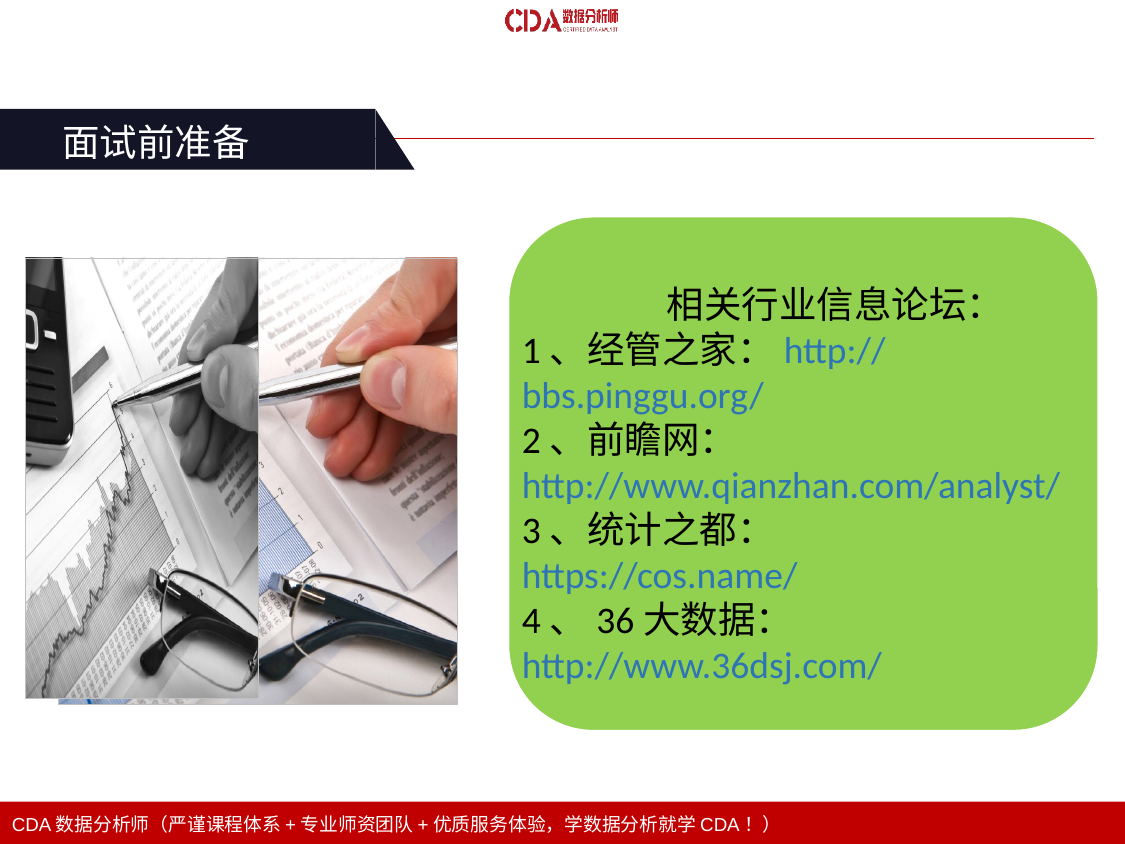

面试前准备

                相关行业信息论坛：
1、经管之家：http://bbs.pinggu.org/
2、前瞻网：
http://www.qianzhan.com/analyst/
3、统计之都：
https://cos.name/
4、36大数据：
http://www.36dsj.com/